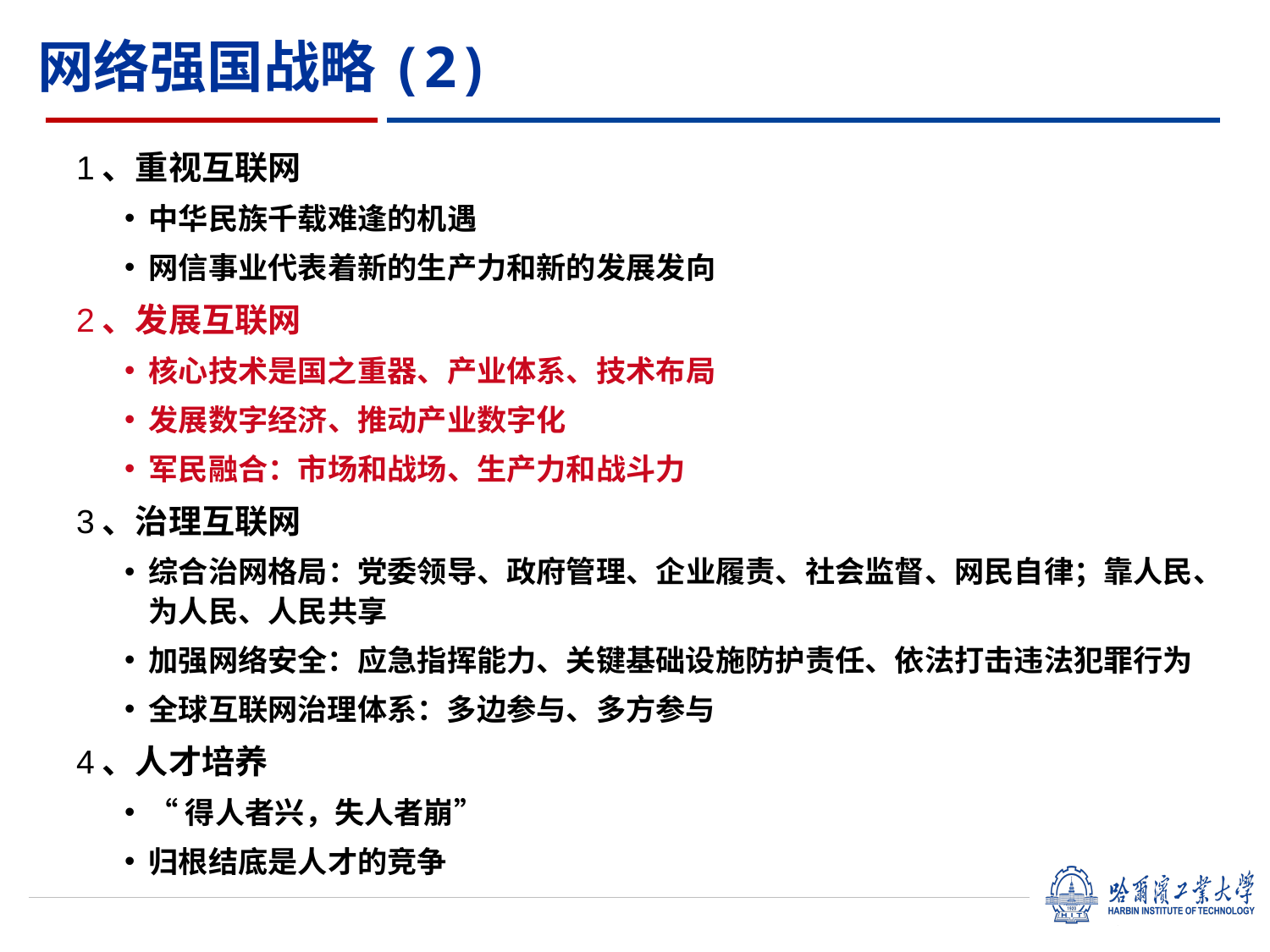

网络强国战略(2)
1、重视互联网
中华民族千载难逢的机遇
网信事业代表着新的生产力和新的发展发向
2、发展互联网
核心技术是国之重器、产业体系、技术布局
发展数字经济、推动产业数字化
军民融合：市场和战场、生产力和战斗力
3、治理互联网
综合治网格局：党委领导、政府管理、企业履责、社会监督、网民自律；靠人民、为人民、人民共享
加强网络安全：应急指挥能力、关键基础设施防护责任、依法打击违法犯罪行为
全球互联网治理体系：多边参与、多方参与
4、人才培养
“得人者兴，失人者崩”
归根结底是人才的竞争